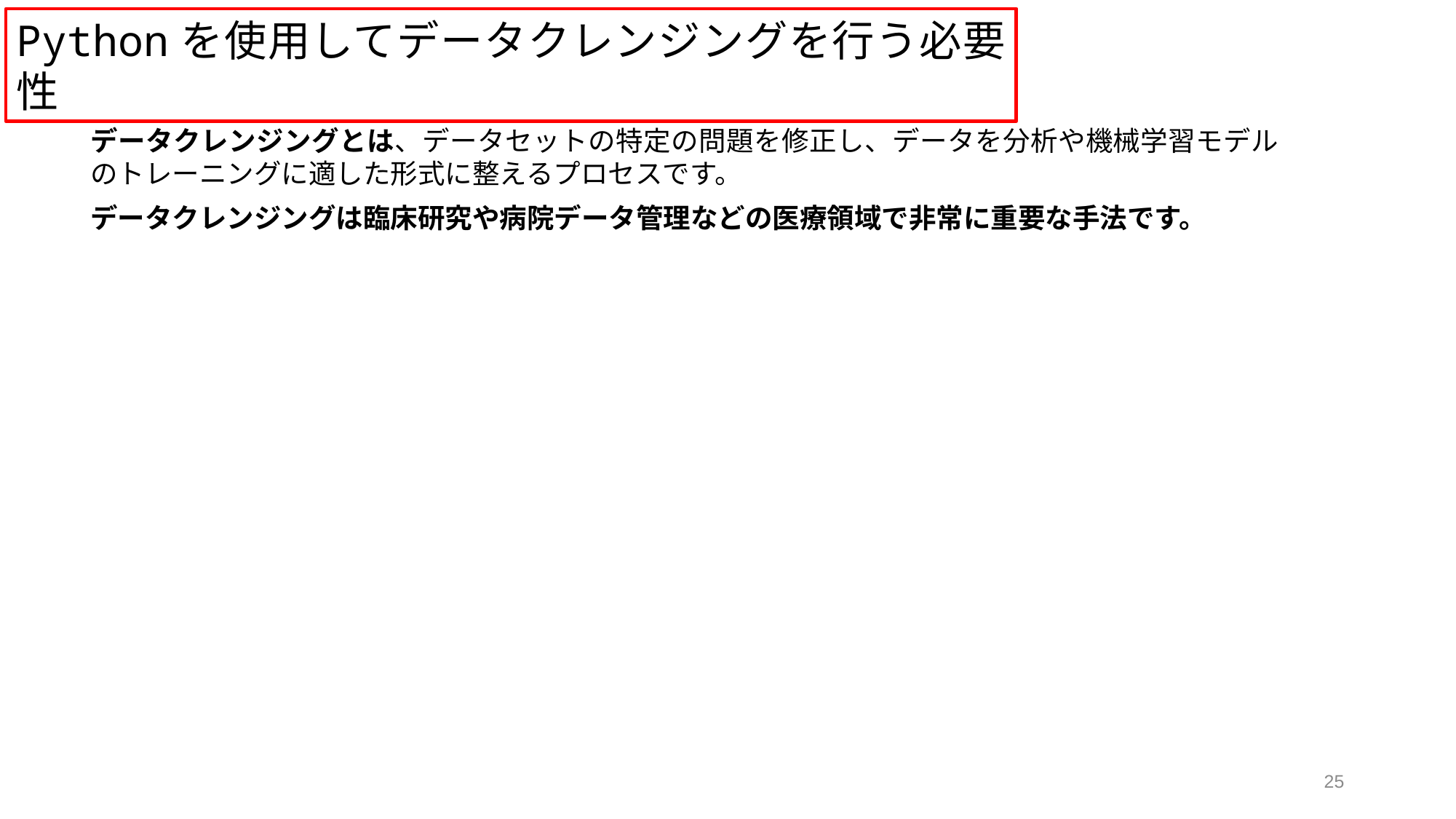

Pythonを使用してデータクレンジングを行う必要性
データクレンジングとは、データセットの特定の問題を修正し、データを分析や機械学習モデルのトレーニングに適した形式に整えるプロセスです。
データクレンジングは臨床研究や病院データ管理などの医療領域で非常に重要な手法です。
25